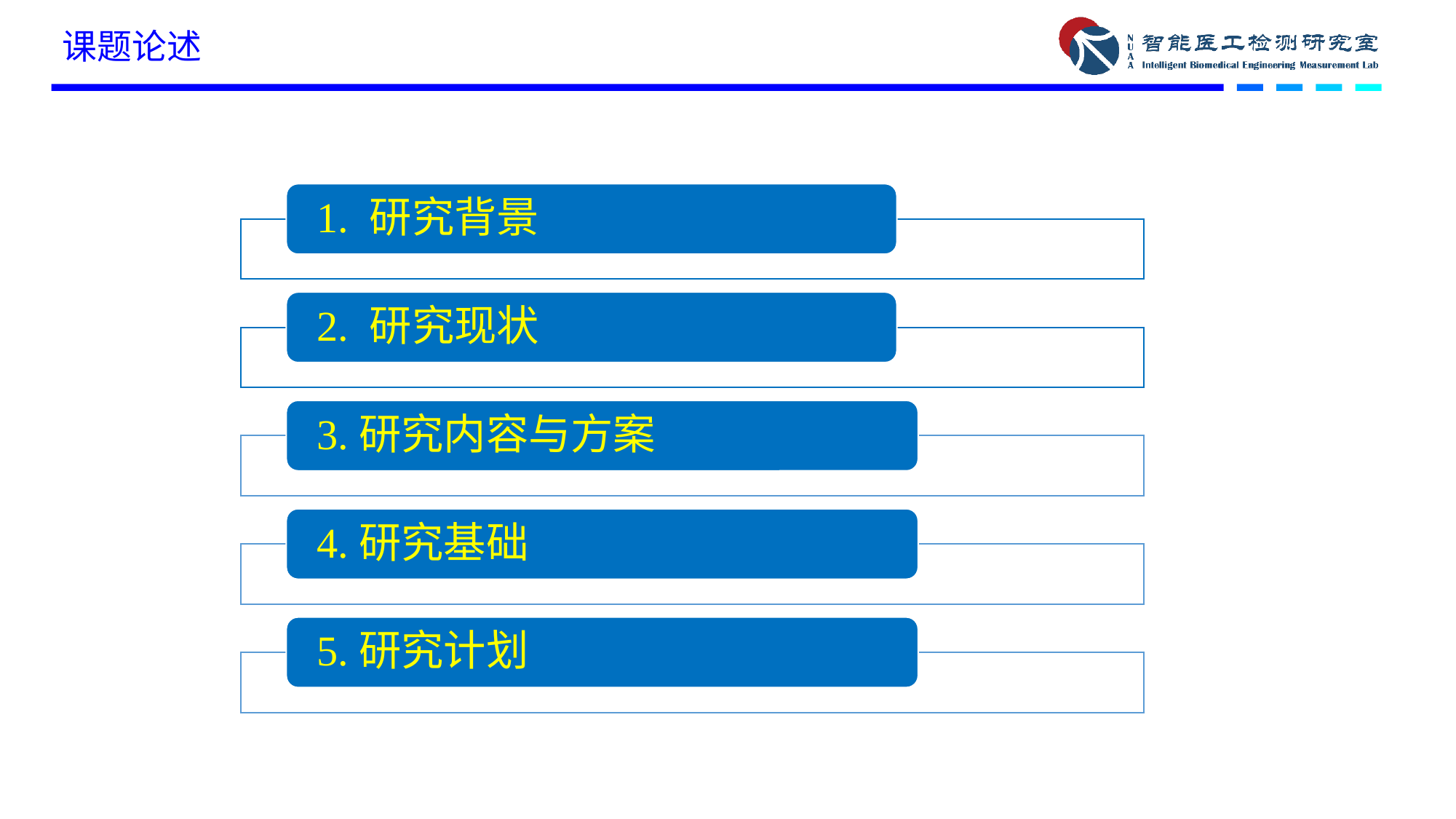

# 课题论述
1. 研究背景
2. 研究现状
3.研究内容与方案
4.研究基础
5.研究计划